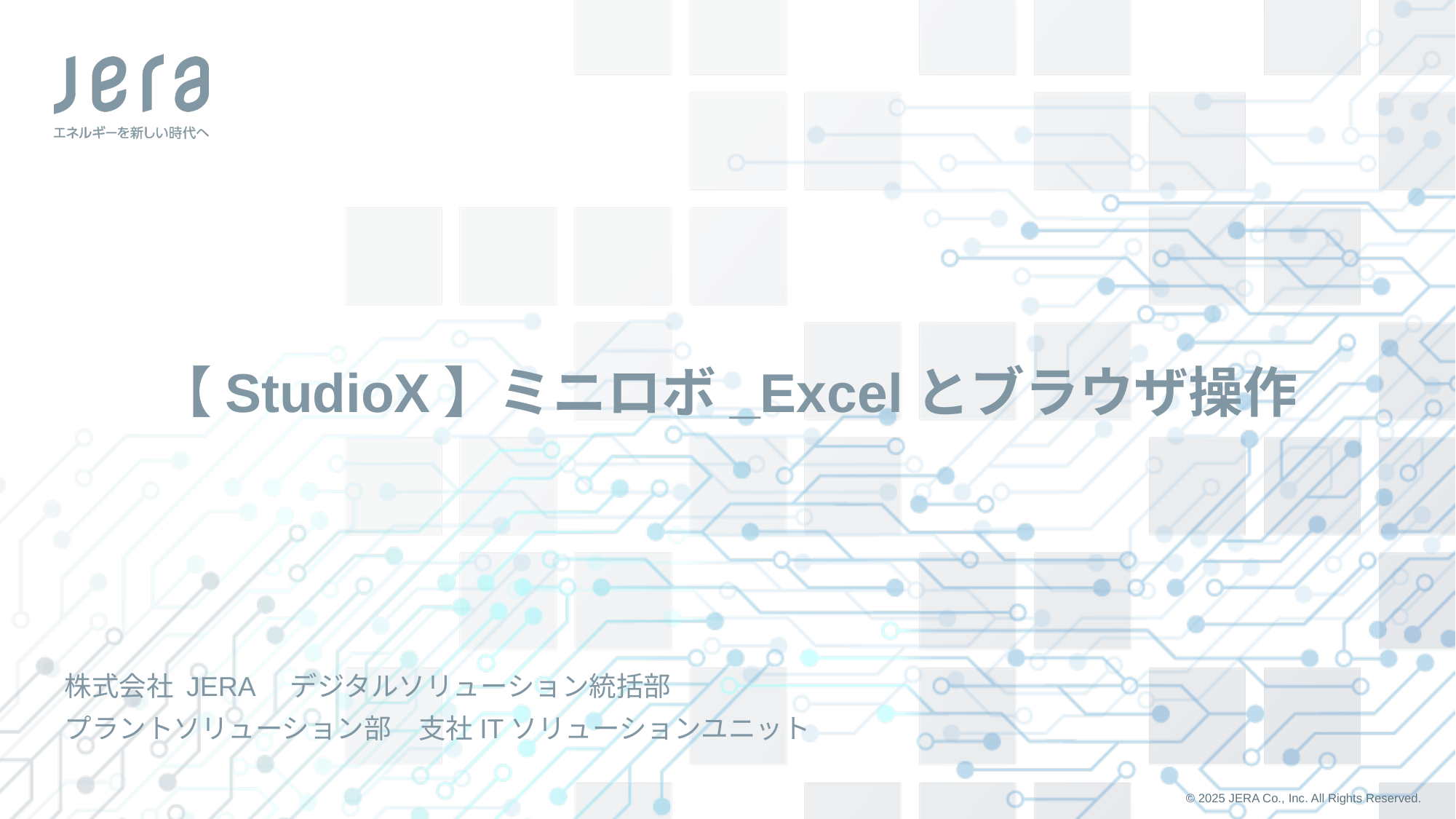

# 【StudioX】ミニロボ_Excelとブラウザ操作
株式会社 JERA　デジタルソリューション統括部
プラントソリューション部　支社ITソリューションユニット